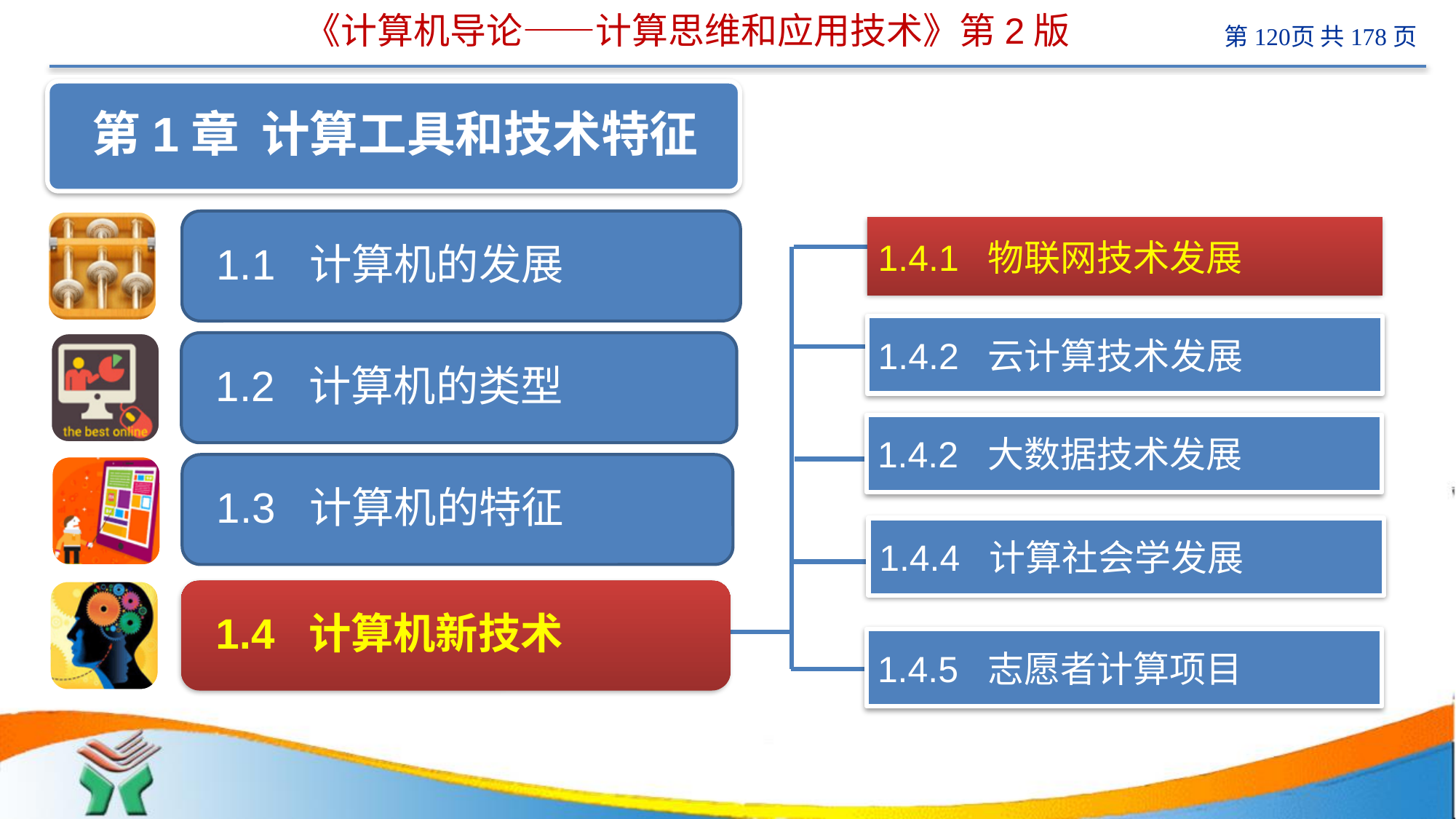

# 《计算机导论——计算思维和应用技术》第2版
               计算机
第1章  计算工具和技术特征
1.1  计算机的发展
1.2  计算机的类型
1.3  计算机的特征
1.4  计算机新技术
1.4.1  物联网技术发展
1.4.2  云计算技术发展
1.4.2  大数据技术发展
1.4.4  计算社会学发展
1.4.5  志愿者计算项目